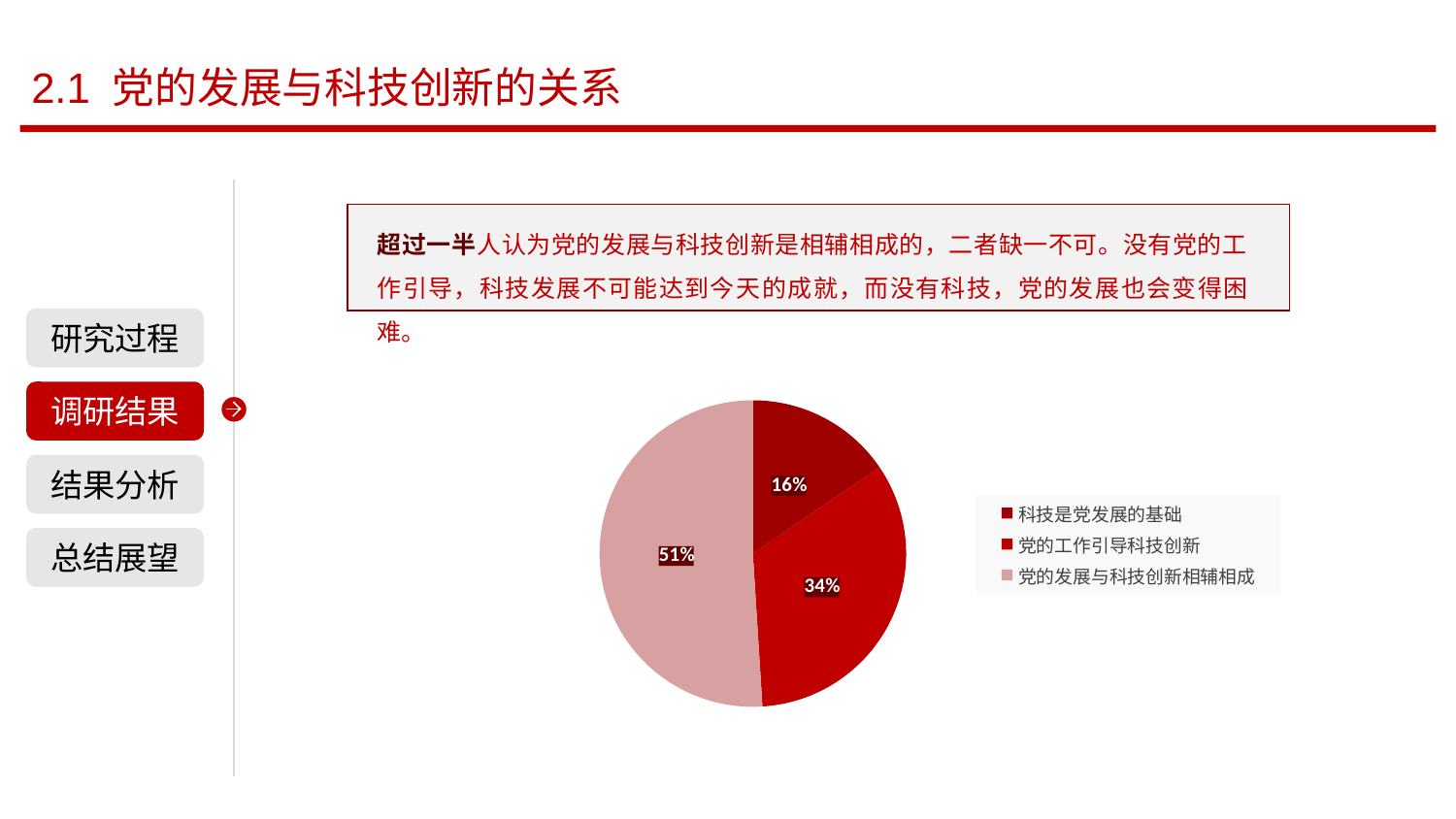

2.1 党的发展与科技创新的关系

超过一半人认为党的发展与科技创新是相辅相成的，二者缺一不可。没有党的工作引导，科技发展不可能达到今天的成就，而没有科技，党的发展也会变得困难。
研究过程

### Chart

| Category | 党与科技创新的关系 |
|---|---|
| 科技是党发展的基础 | 0.155 |
| 党的工作引导科技创新 | 0.335 |
| 党的发展与科技创新相辅相成 | 0.51 |
调研结果

结果分析
总结展望